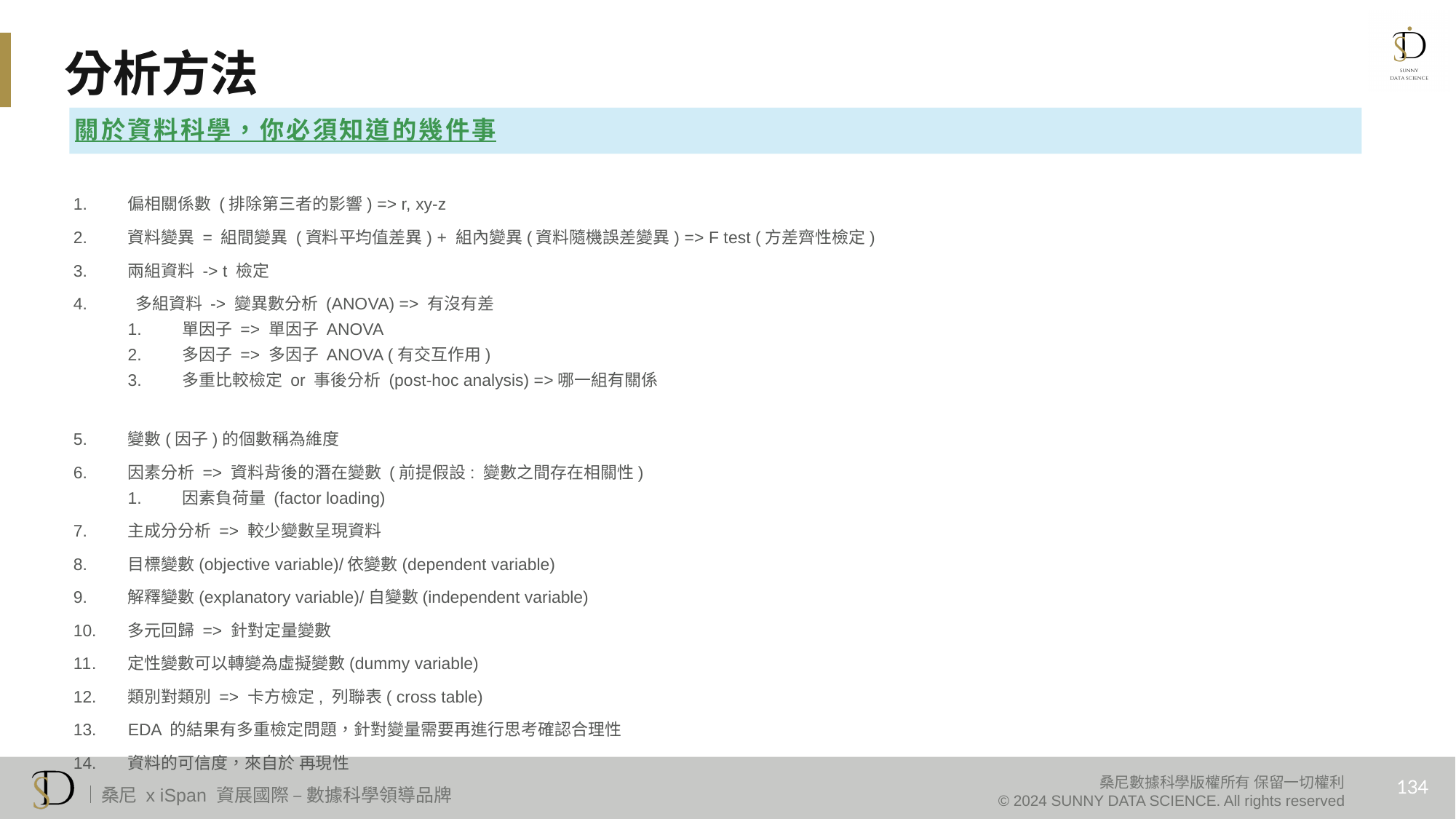

# 分析方法
關於資料科學，你必須知道的幾件事
偏相關係數 (排除第三者的影響) => r, xy-z
資料變異 = 組間變異 (資料平均值差異) + 組內變異(資料隨機誤差變異) => F test (方差齊性檢定)
兩組資料 -> t 檢定
 多組資料 -> 變異數分析 (ANOVA) => 有沒有差
單因子 => 單因子 ANOVA
多因子 => 多因子 ANOVA (有交互作用)
多重比較檢定 or 事後分析 (post-hoc analysis) =>哪一組有關係

變數(因子)的個數稱為維度
因素分析 => 資料背後的潛在變數 (前提假設: 變數之間存在相關性)
因素負荷量 (factor loading)
主成分分析 => 較少變數呈現資料
目標變數(objective variable)/依變數(dependent variable)
解釋變數(explanatory variable)/自變數(independent variable)
多元回歸 => 針對定量變數
定性變數可以轉變為虛擬變數(dummy variable)
類別對類別 => 卡方檢定, 列聯表( cross table)
EDA 的結果有多重檢定問題，針對變量需要再進行思考確認合理性
資料的可信度，來自於 再現性